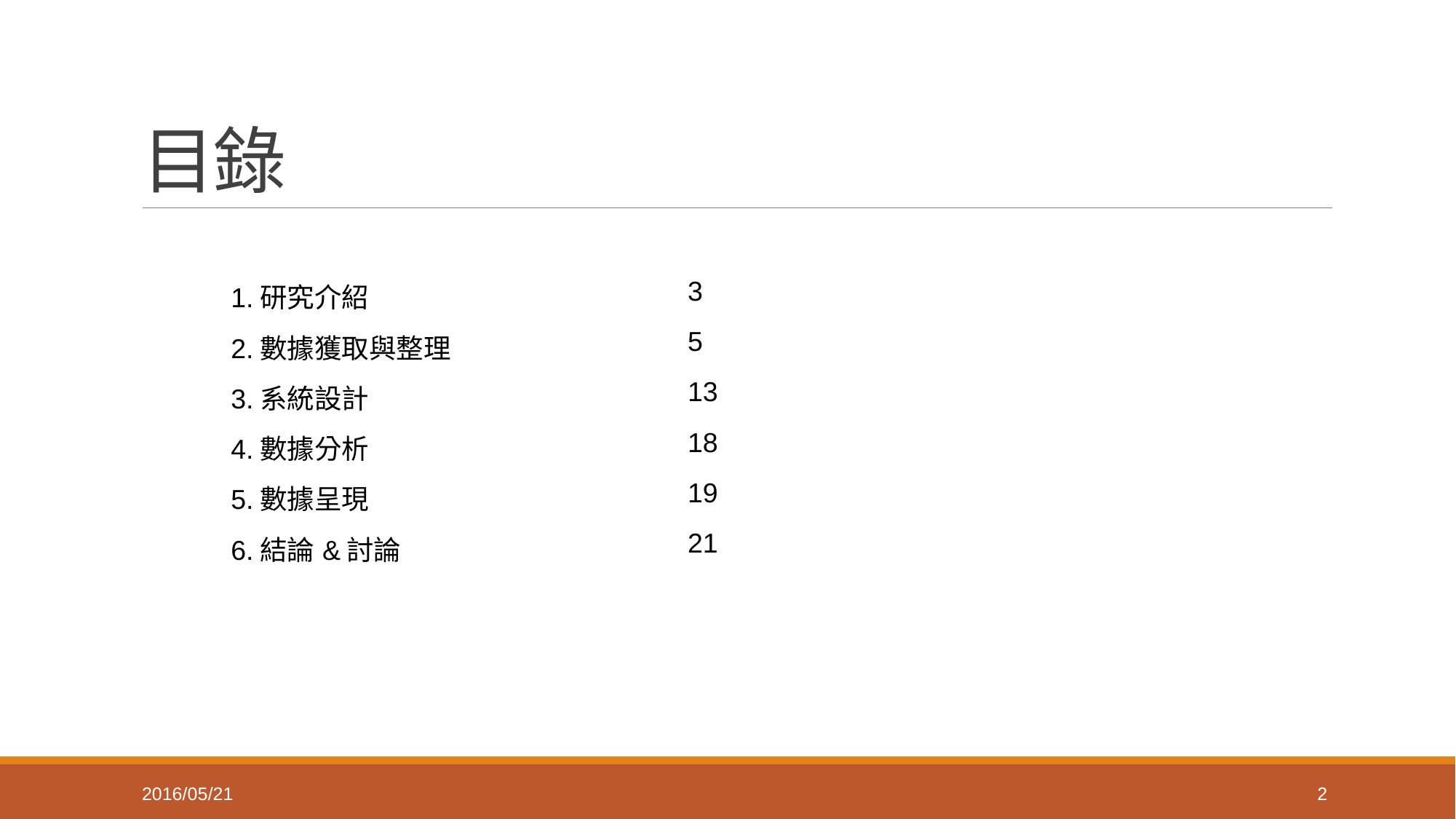

# 目錄
| 1.研究介紹 | 3 |
| --- | --- |
| 2.數據獲取與整理 | 5 |
| 3.系統設計 | 13 |
| 4.數據分析 | 18 |
| 5.數據呈現 | 19 |
| 6.結論&討論 | 21 |
2016/05/21
2